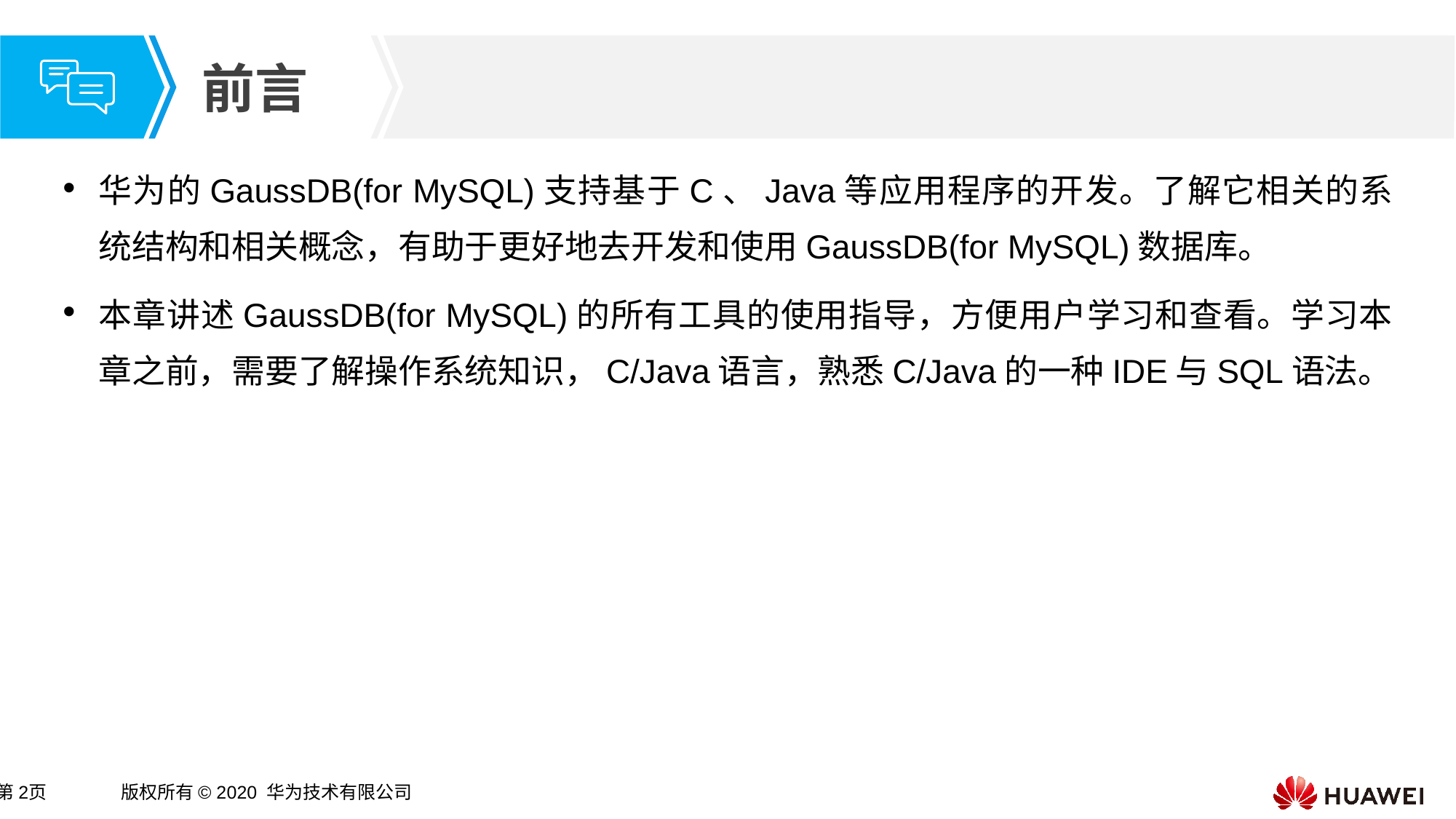

华为的GaussDB(for MySQL)支持基于C、Java等应用程序的开发。了解它相关的系统结构和相关概念，有助于更好地去开发和使用GaussDB(for MySQL)数据库。
本章讲述GaussDB(for MySQL)的所有工具的使用指导，方便用户学习和查看。学习本章之前，需要了解操作系统知识，C/Java语言，熟悉C/Java的一种IDE与SQL语法。